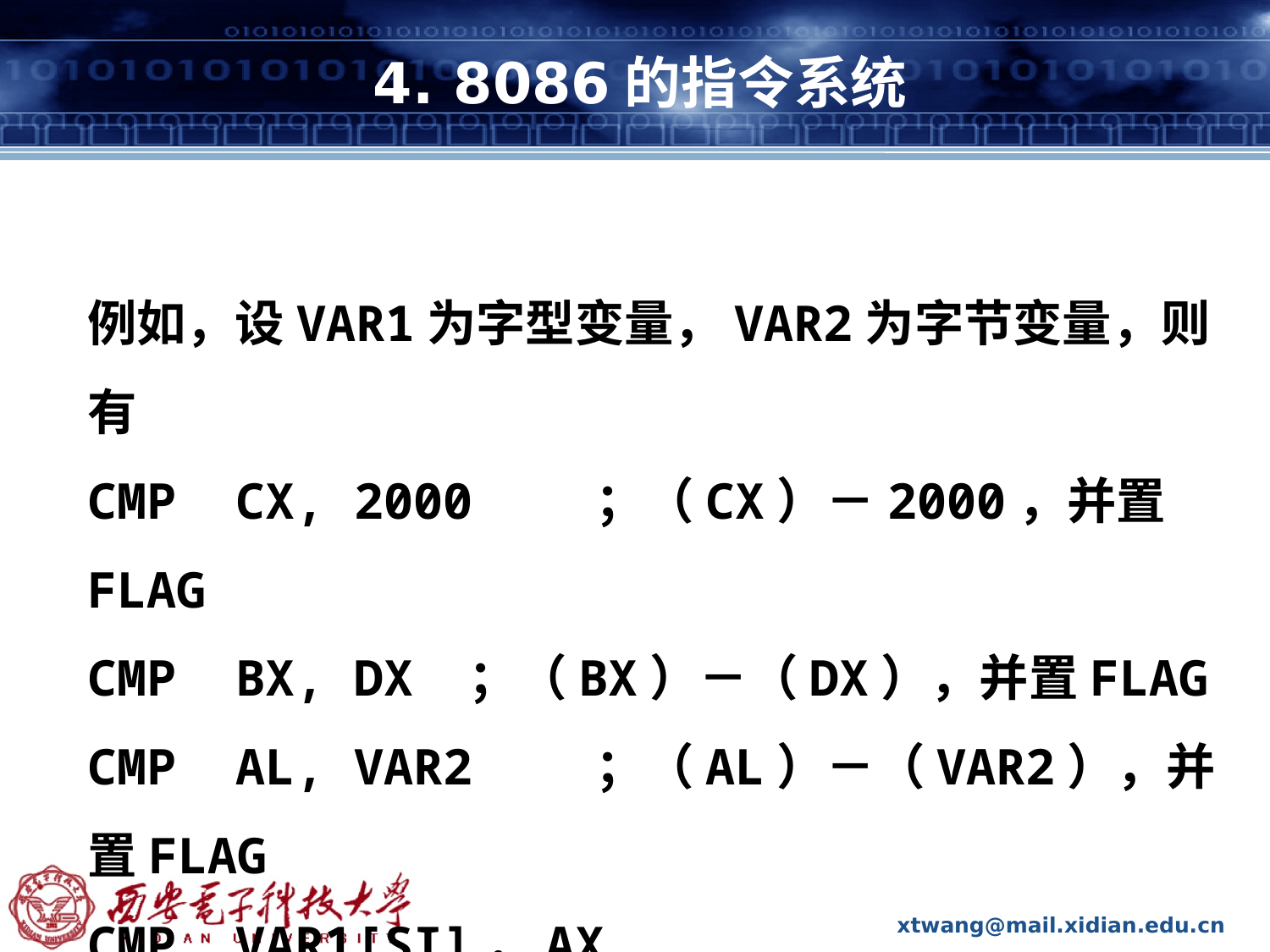

# 4. 8086的指令系统
例如，设VAR1为字型变量，VAR2为字节变量，则有
CMP  CX, 2000	；（CX）－2000，并置FLAG
CMP  BX, DX	；（BX）－（DX），并置FLAG
CMP  AL, VAR2	；（AL）－（VAR2），并置FLAG
CMP  VAR1[SI]，AX
   ；（（VAR1）＋（SI））－（AX），并置FLAG